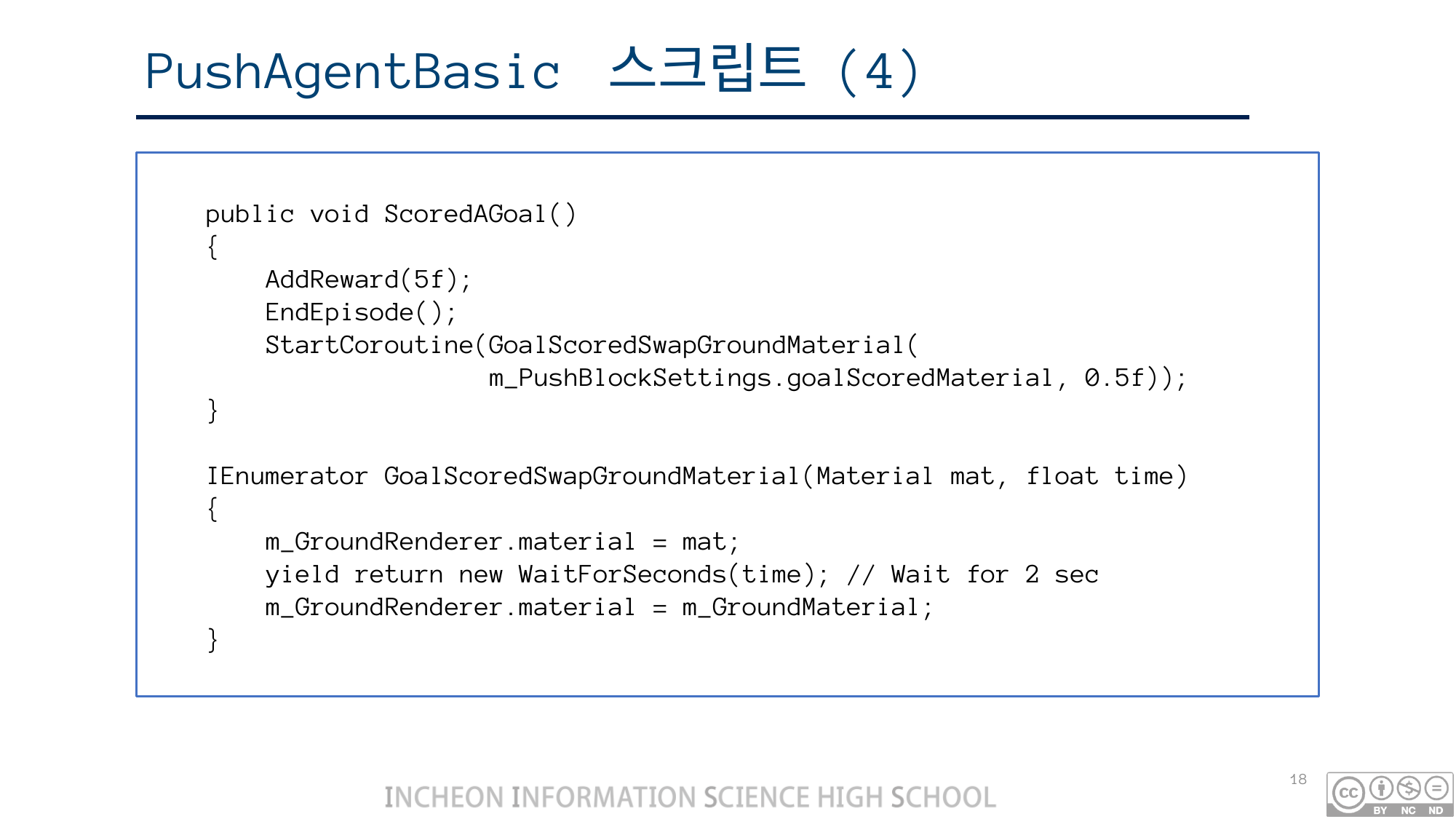

# PushAgentBasic 스크립트 (4)
    public void ScoredAGoal()
    {
        AddReward(5f);
        EndEpisode();
        StartCoroutine(GoalScoredSwapGroundMaterial(
                       m_PushBlockSettings.goalScoredMaterial, 0.5f));
    }

    IEnumerator GoalScoredSwapGroundMaterial(Material mat, float time)
    {
        m_GroundRenderer.material = mat;
        yield return new WaitForSeconds(time); // Wait for 2 sec
        m_GroundRenderer.material = m_GroundMaterial;
    }
18